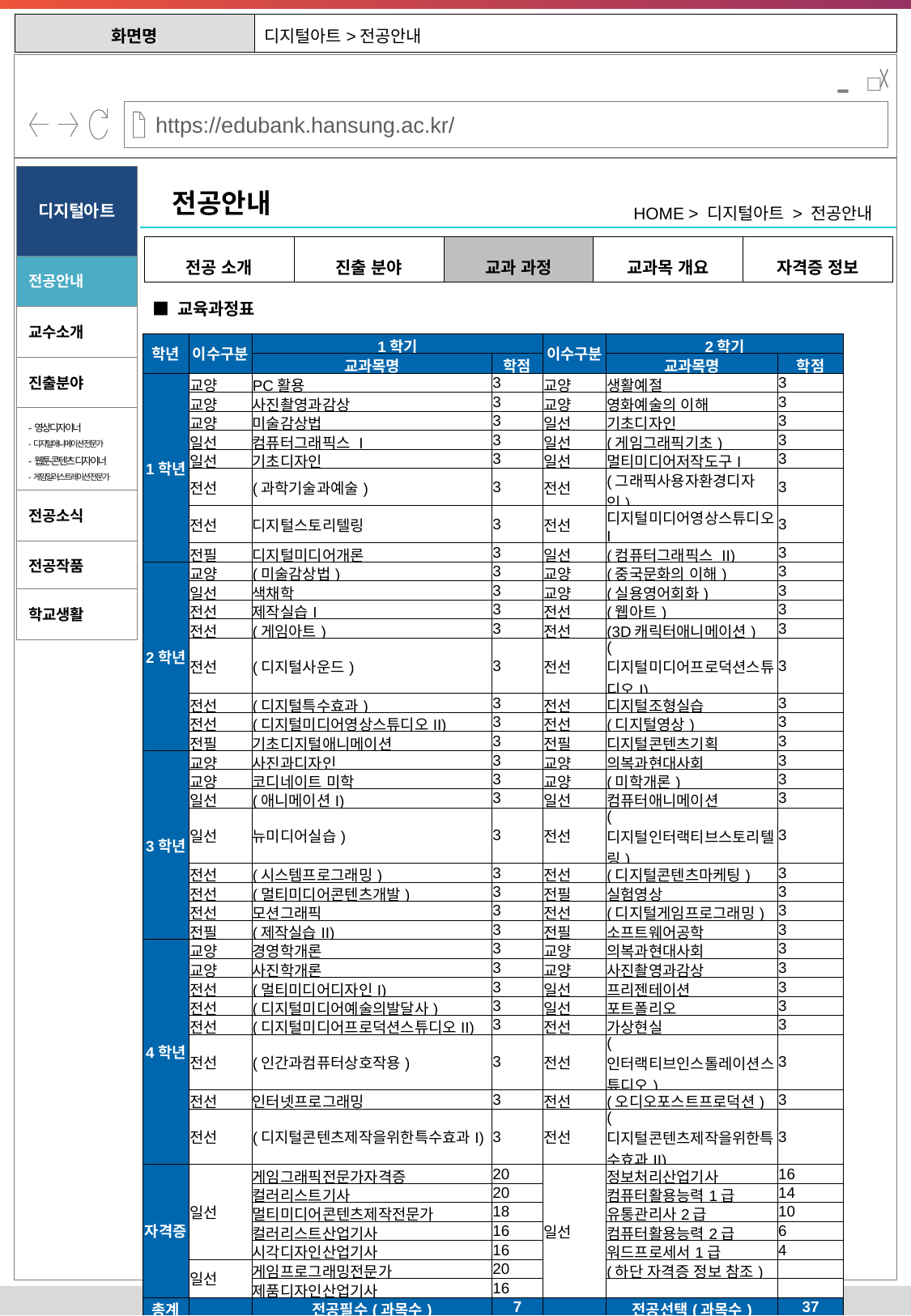

| 화면명 | 디지털아트>전공안내 |
| --- | --- |
-
디지털아트
전공안내
HOME > 디지털아트 > 전공안내
| 전공 소개 | 진출 분야 | 교과 과정 | 교과목 개요 | 자격증 정보 |
| --- | --- | --- | --- | --- |
전공안내
■ 교육과정표
교수소개
| 학년 | 이수구분 | 1학기 |  | 이수구분 | 2학기 |  |
| --- | --- | --- | --- | --- | --- | --- |
|  |  | 교과목명 | 학점 |  | 교과목명 | 학점 |
| 1학년 | 교양 | PC활용 | 3 | 교양 | 생활예절 | 3 |
|  | 교양 | 사진촬영과감상 | 3 | 교양 | 영화예술의 이해 | 3 |
|  | 교양 | 미술감상법 | 3 | 일선 | 기초디자인 | 3 |
|  | 일선 | 컴퓨터그래픽스 I | 3 | 일선 | (게임그래픽기초) | 3 |
|  | 일선 | 기초디자인 | 3 | 일선 | 멀티미디어저작도구I | 3 |
|  | 전선 | (과학기술과예술) | 3 | 전선 | (그래픽사용자환경디자인) | 3 |
|  | 전선 | 디지털스토리텔링 | 3 | 전선 | 디지털미디어영상스튜디오I | 3 |
|  | 전필 | 디지털미디어개론 | 3 | 일선 | (컴퓨터그래픽스 II) | 3 |
| 2학년 | 교양 | (미술감상법) | 3 | 교양 | (중국문화의 이해) | 3 |
|  | 일선 | 색채학 | 3 | 교양 | (실용영어회화) | 3 |
|  | 전선 | 제작실습I | 3 | 전선 | (웹아트) | 3 |
|  | 전선 | (게임아트) | 3 | 전선 | (3D캐릭터애니메이션) | 3 |
|  | 전선 | (디지털사운드) | 3 | 전선 | (디지털미디어프로덕션스튜디오I) | 3 |
|  | 전선 | (디지털특수효과) | 3 | 전선 | 디지털조형실습 | 3 |
|  | 전선 | (디지털미디어영상스튜디오II) | 3 | 전선 | (디지털영상) | 3 |
|  | 전필 | 기초디지털애니메이션 | 3 | 전필 | 디지털콘텐츠기획 | 3 |
| 3학년 | 교양 | 사진과디자인 | 3 | 교양 | 의복과현대사회 | 3 |
|  | 교양 | 코디네이트 미학 | 3 | 교양 | (미학개론) | 3 |
|  | 일선 | (애니메이션I) | 3 | 일선 | 컴퓨터애니메이션 | 3 |
|  | 일선 | 뉴미디어실습) | 3 | 전선 | (디지털인터랙티브스토리텔링) | 3 |
|  | 전선 | (시스템프로그래밍) | 3 | 전선 | (디지털콘텐츠마케팅) | 3 |
|  | 전선 | (멀티미디어콘텐츠개발) | 3 | 전필 | 실험영상 | 3 |
|  | 전선 | 모션그래픽 | 3 | 전선 | (디지털게임프로그래밍) | 3 |
|  | 전필 | (제작실습II) | 3 | 전필 | 소프트웨어공학 | 3 |
| 4학년 | 교양 | 경영학개론 | 3 | 교양 | 의복과현대사회 | 3 |
|  | 교양 | 사진학개론 | 3 | 교양 | 사진촬영과감상 | 3 |
|  | 전선 | (멀티미디어디자인I) | 3 | 일선 | 프리젠테이션 | 3 |
|  | 전선 | (디지털미디어예술의발달사) | 3 | 일선 | 포트폴리오 | 3 |
|  | 전선 | (디지털미디어프로덕션스튜디오II) | 3 | 전선 | 가상현실 | 3 |
|  | 전선 | (인간과컴퓨터상호작용) | 3 | 전선 | (인터랙티브인스톨레이션스튜디오) | 3 |
|  | 전선 | 인터넷프로그래밍 | 3 | 전선 | (오디오포스트프로덕션) | 3 |
|  | 전선 | (디지털콘텐츠제작을위한특수효과I) | 3 | 전선 | (디지털콘텐츠제작을위한특수효과II) | 3 |
| 자격증 | 일선 | 게임그래픽전문가자격증 | 20 | 일선 | 정보처리산업기사 | 16 |
|  |  | 컬러리스트기사 | 20 |  | 컴퓨터활용능력1급 | 14 |
|  |  | 멀티미디어콘텐츠제작전문가 | 18 |  | 유통관리사2급 | 10 |
|  |  | 컬러리스트산업기사 | 16 |  | 컴퓨터활용능력2급 | 6 |
|  |  | 시각디자인산업기사 | 16 |  | 워드프로세서1급 | 4 |
|  | 일선 | 게임프로그래밍전문가 | 20 |  | (하단 자격증 정보 참조) |  |
|  |  | 제품디자인산업기사 | 16 |  |  |  |
| 총계 |  | 전공필수(과목수) | 7 |  | 전공선택(과목수) | 37 |
진출분야
-영상디자이너
-디지털애니메이션 전문가
-웹툰∙콘텐츠 디자이너
-게임일러스트레이션 전문가
전공소식
전공작품
학교생활
※ (    )인가예정과목